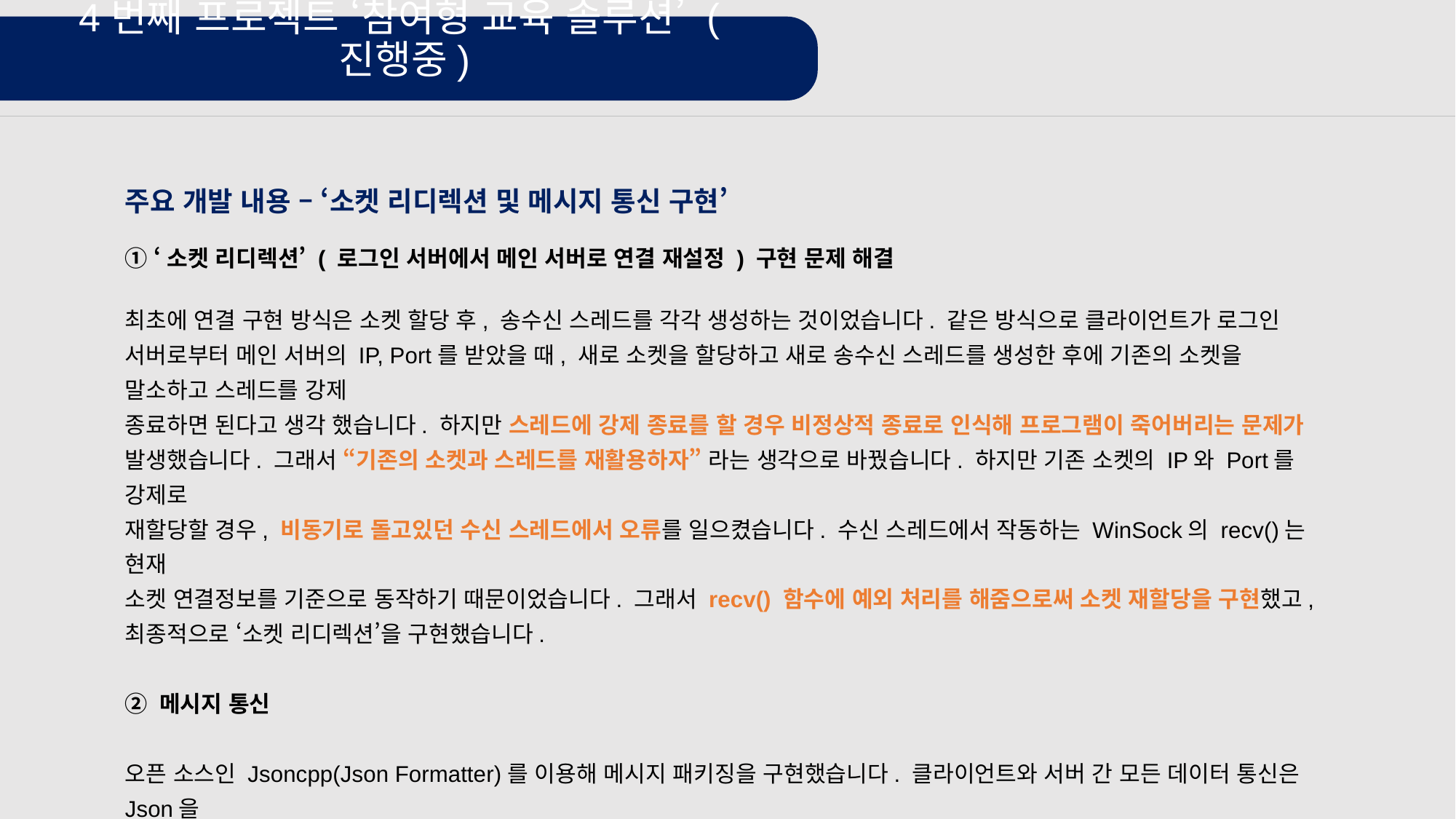

4번째 프로젝트 ‘참여형 교육 솔루션’ (진행중)
주요 개발 내용 – ‘소켓 리디렉션 및 메시지 통신 구현’

① ‘소켓 리디렉션’ ( 로그인 서버에서 메인 서버로 연결 재설정 ) 구현 문제 해결

최초에 연결 구현 방식은 소켓 할당 후, 송수신 스레드를 각각 생성하는 것이었습니다. 같은 방식으로 클라이언트가 로그인 서버로부터 메인 서버의 IP, Port를 받았을 때, 새로 소켓을 할당하고 새로 송수신 스레드를 생성한 후에 기존의 소켓을 말소하고 스레드를 강제
종료하면 된다고 생각 했습니다. 하지만 스레드에 강제 종료를 할 경우 비정상적 종료로 인식해 프로그램이 죽어버리는 문제가
발생했습니다. 그래서 “기존의 소켓과 스레드를 재활용하자” 라는 생각으로 바꿨습니다. 하지만 기존 소켓의 IP와 Port를 강제로
재할당할 경우, 비동기로 돌고있던 수신 스레드에서 오류를 일으켰습니다. 수신 스레드에서 작동하는 WinSock의 recv()는 현재
소켓 연결정보를 기준으로 동작하기 때문이었습니다. 그래서 recv() 함수에 예외 처리를 해줌으로써 소켓 재할당을 구현했고,
최종적으로 ‘소켓 리디렉션’을 구현했습니다.

② 메시지 통신

오픈 소스인 Jsoncpp(Json Formatter)를 이용해 메시지 패키징을 구현했습니다. 클라이언트와 서버 간 모든 데이터 통신은 Json을
기반으로 식별할 수 있도록 하도록 했습니다. 메시지를 일관성 있게 JSON Parsing해서 목적에 맞게 각각의 기능을 수행할 수 있도록
메시지 통신을 구현했습니다.